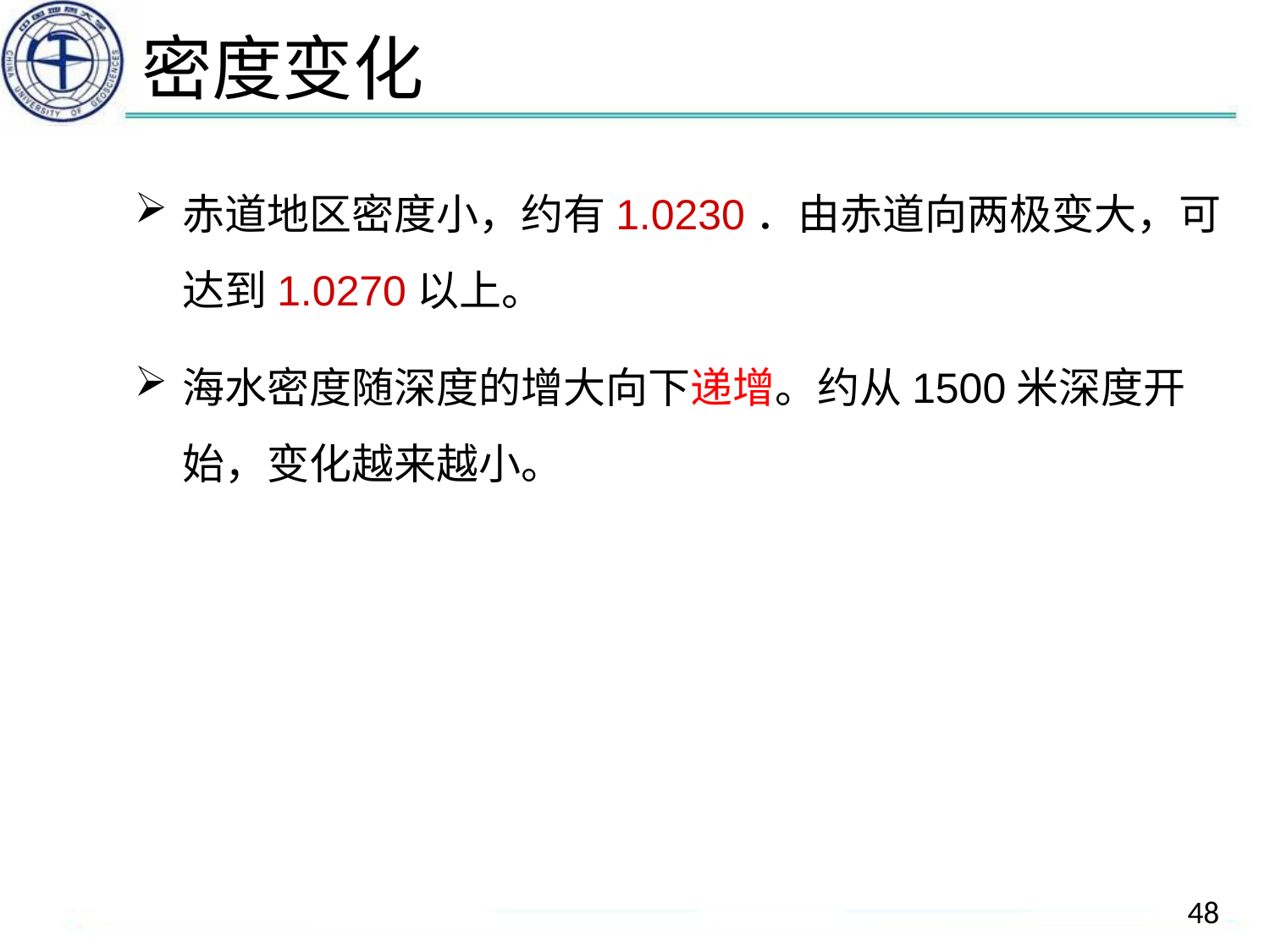

# 密度变化
赤道地区密度小，约有1.0230．由赤道向两极变大，可达到1.0270以上。
海水密度随深度的增大向下递增。约从1500米深度开始，变化越来越小。

48